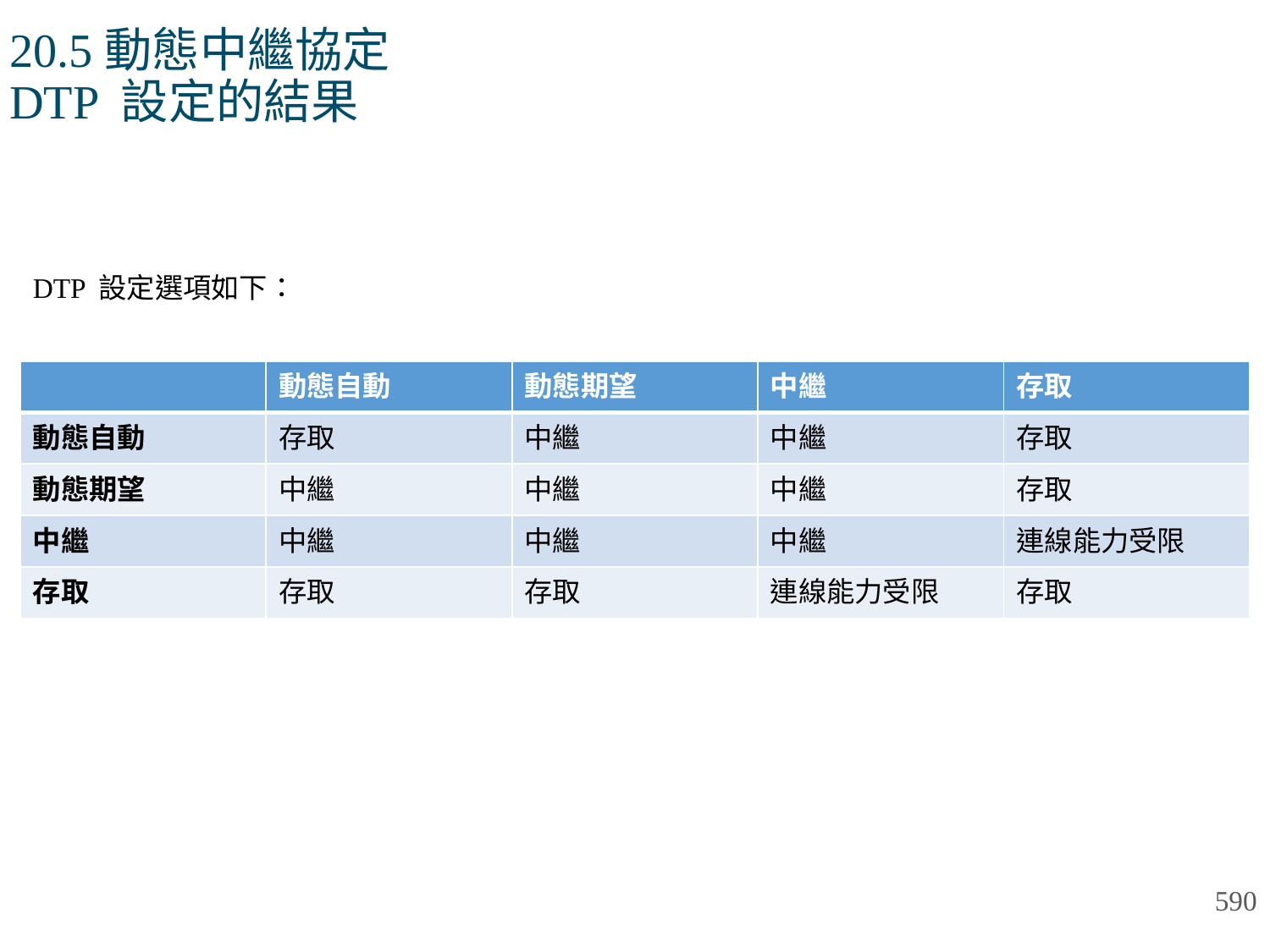

# 20.5動態中繼協定 DTP 設定的結果
DTP 設定選項如下：
|  | 動態自動 | 動態期望 | 中繼 | 存取 |
| --- | --- | --- | --- | --- |
| 動態自動 | 存取 | 中繼 | 中繼 | 存取 |
| 動態期望 | 中繼 | 中繼 | 中繼 | 存取 |
| 中繼 | 中繼 | 中繼 | 中繼 | 連線能力受限 |
| 存取 | 存取 | 存取 | 連線能力受限 | 存取 |
590